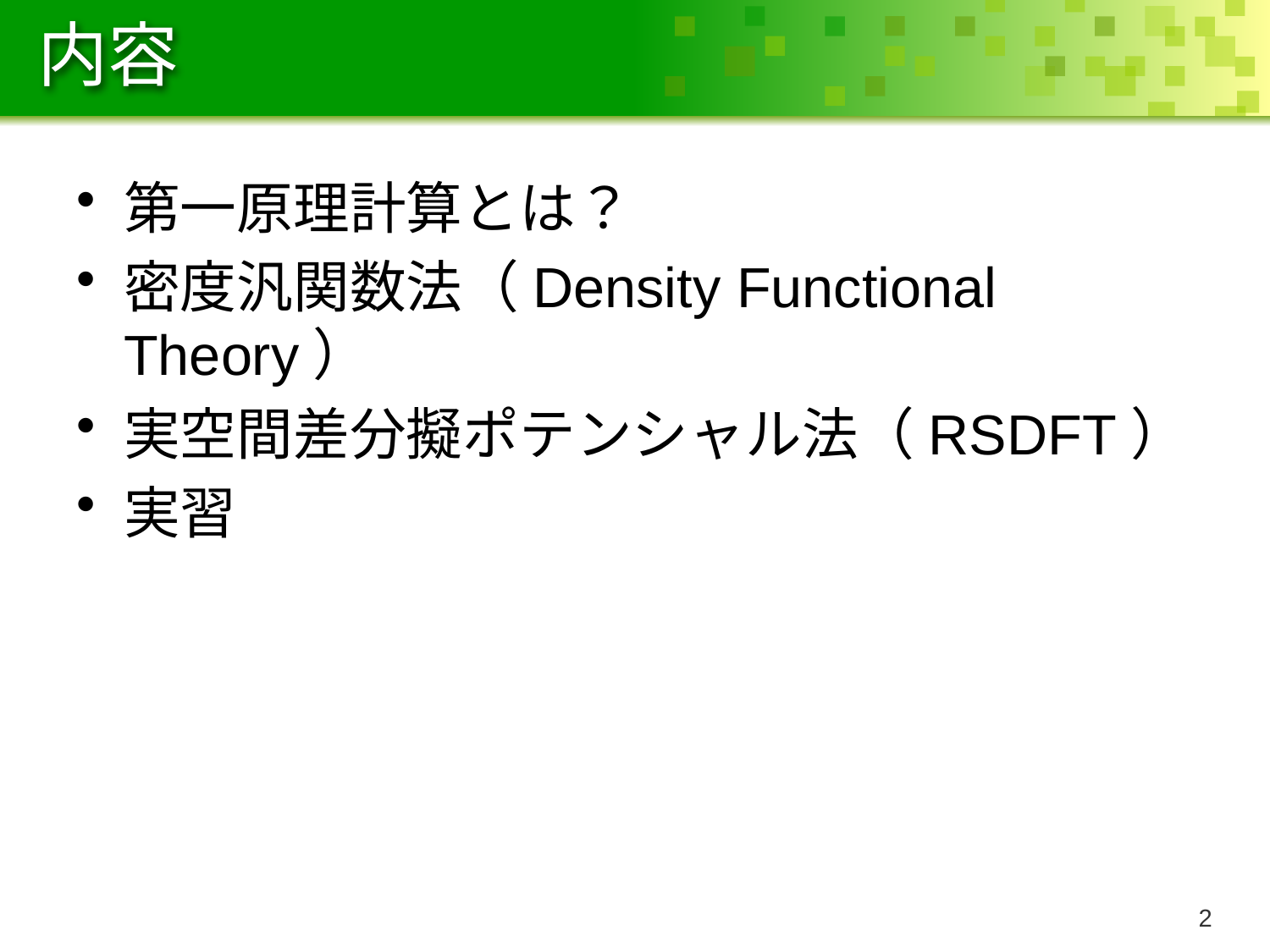

# 内容
第一原理計算とは？
密度汎関数法（Density Functional Theory）
実空間差分擬ポテンシャル法（RSDFT）
実習
2